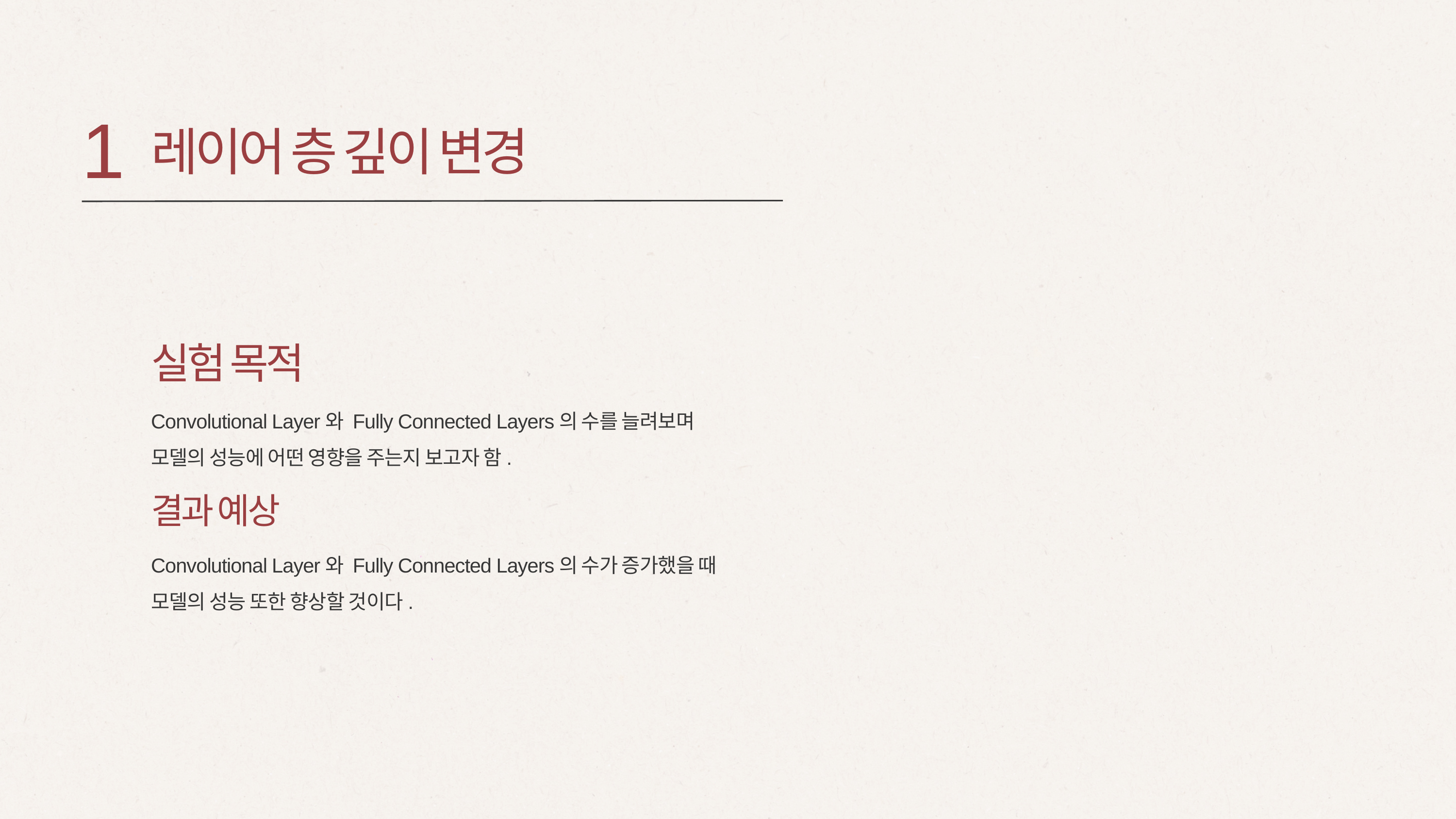

1
레이어 층 깊이 변경

실험 목적
Convolutional Layer와 Fully Connected Layers의 수를 늘려보며
모델의 성능에 어떤 영향을 주는지 보고자 함.
결과 예상
Convolutional Layer와 Fully Connected Layers의 수가 증가했을 때
모델의 성능 또한 향상할 것이다.